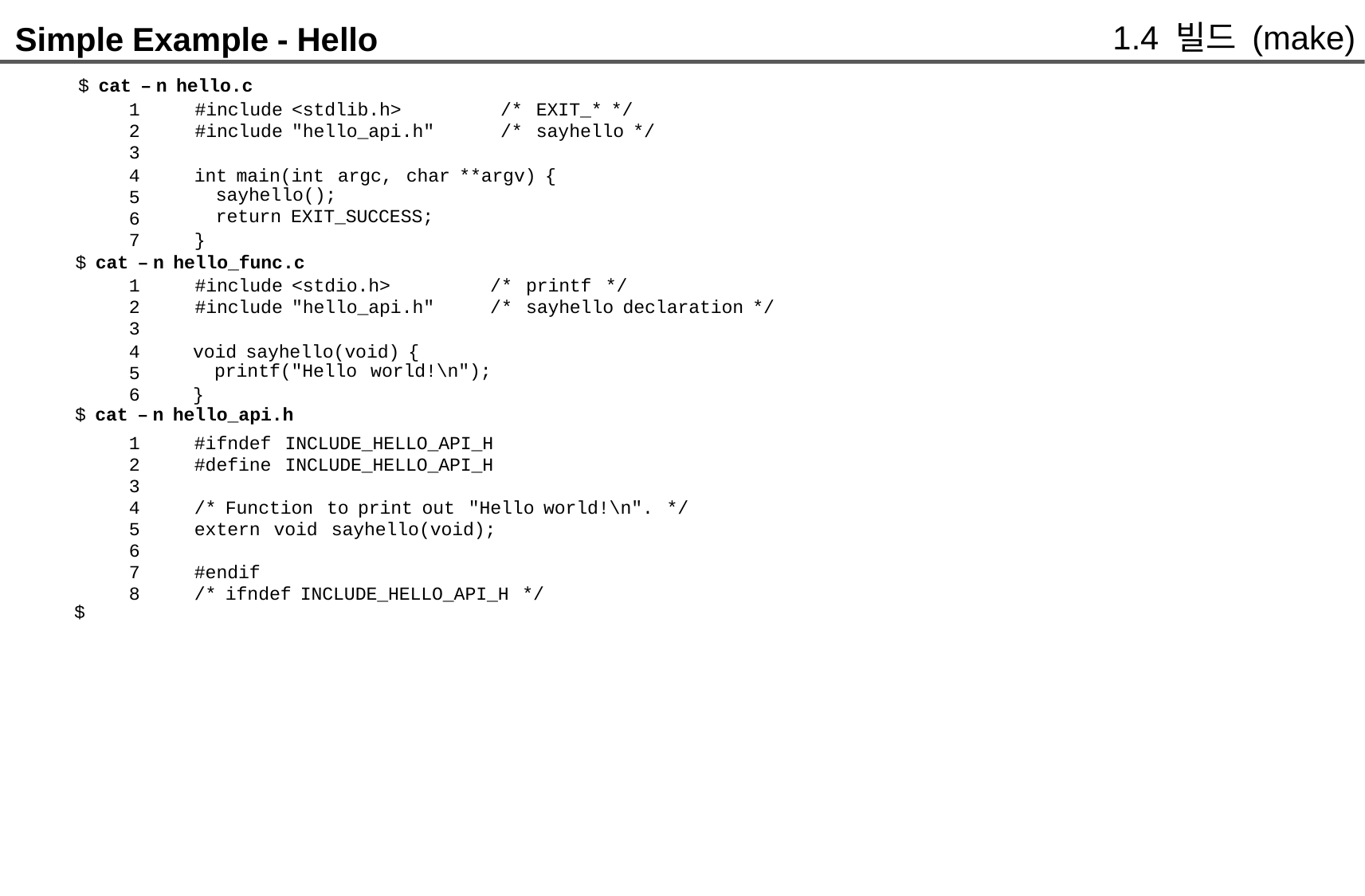

1.4 빌드 (make)
Simple Example - Hello

	$  cat  – n  hello.c

1
2
3
#include  <stdlib.h>
#include  "hello_api.h"
/*   EXIT_*  */
/*   sayhello  */
4
5
6
7
int  main(int   argc,   char  **argv)  {
	sayhello();
	return  EXIT_SUCCESS;
}
$  cat  – n  hello_func.c
1
2
3
#include  <stdio.h>
#include  "hello_api.h"
/*   printf   */
/*   sayhello  declaration  */
4
5
6
void  sayhello(void)  {
	printf("Hello   world!\n");
}
$  cat  – n  hello_api.h
1
2
3
4
5
6
7
8
#ifndef   INCLUDE_HELLO_API_H
#define   INCLUDE_HELLO_API_H

/*  Function   to  print  out   "Hello  world!\n".   */
extern   void   sayhello(void);

#endif
/*  ifndef  INCLUDE_HELLO_API_H   */
$